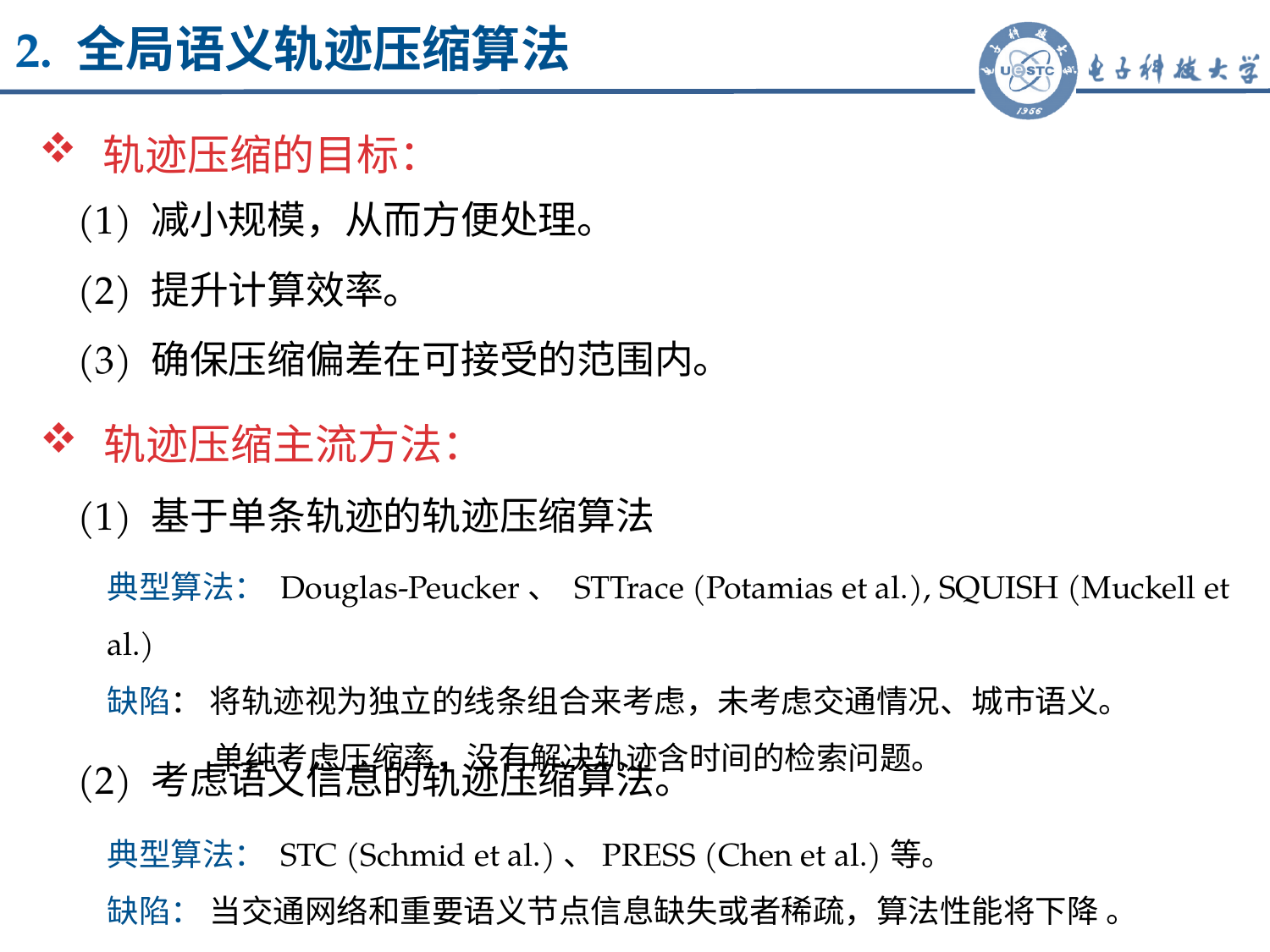

2. 全局语义轨迹压缩算法

轨迹压缩的目标：
(1) 减小规模，从而方便处理。
(2) 提升计算效率。
(3) 确保压缩偏差在可接受的范围内。

轨迹压缩主流方法：
(1) 基于单条轨迹的轨迹压缩算法
典型算法： Douglas-Peucker、 STTrace (Potamias et al.), SQUISH (Muckell et al.)
缺陷： 将轨迹视为独立的线条组合来考虑，未考虑交通情况、城市语义。
单纯考虑压缩率，没有解决轨迹含时间的检索问题。

(2) 考虑语义信息的轨迹压缩算法。
典型算法： STC (Schmid et al.)、PRESS (Chen et al.)等。
缺陷： 当交通网络和重要语义节点信息缺失或者稀疏，算法性能将下降 。